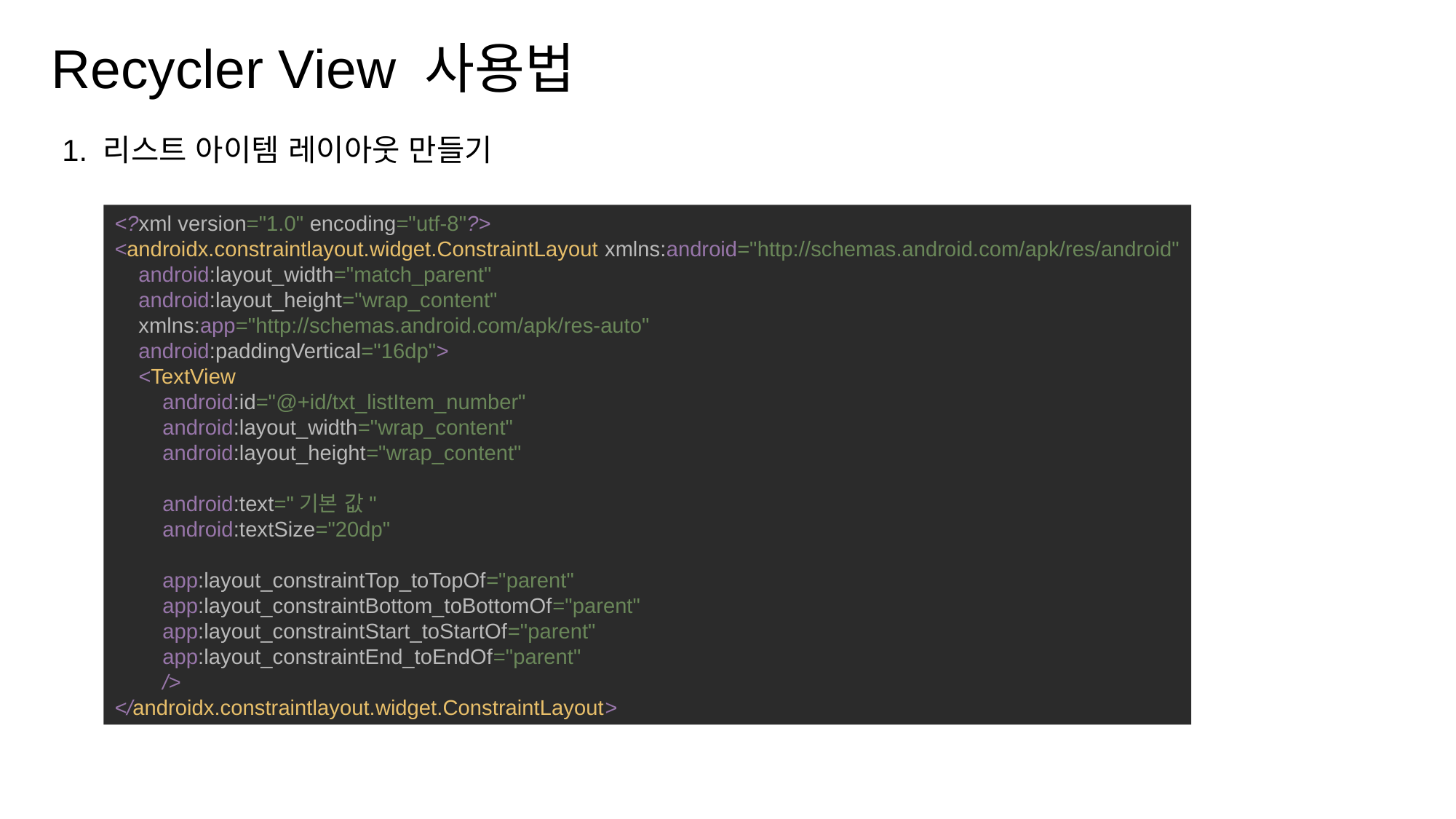

Recycler View 사용법
나눔스퀘어OTF ExtraBold
1. 리스트 아이템 레이아웃 만들기
나눔스퀘어OTF Bold
나눔스퀘어OTF
<?xml version="1.0" encoding="utf-8"?>
<androidx.constraintlayout.widget.ConstraintLayout xmlns:android="http://schemas.android.com/apk/res/android"
    android:layout_width="match_parent"
    android:layout_height="wrap_content"
    xmlns:app="http://schemas.android.com/apk/res-auto"
    android:paddingVertical="16dp">
    <TextView
        android:id="@+id/txt_listItem_number"
        android:layout_width="wrap_content"
        android:layout_height="wrap_content"
        android:text="기본 값"
        android:textSize="20dp"
        app:layout_constraintTop_toTopOf="parent"
        app:layout_constraintBottom_toBottomOf="parent"
        app:layout_constraintStart_toStartOf="parent"
        app:layout_constraintEnd_toEndOf="parent"
        />
</androidx.constraintlayout.widget.ConstraintLayout>
나눔스퀘어_ac ExtraBold
나눔스퀘어_ac Bold
나눔스퀘어_ac
나눔스퀘어 ExtraBold
나눔스퀘어 Bold
나눔스퀘어
실행 화면
XML
나눔스퀘어 Light
Kotlin